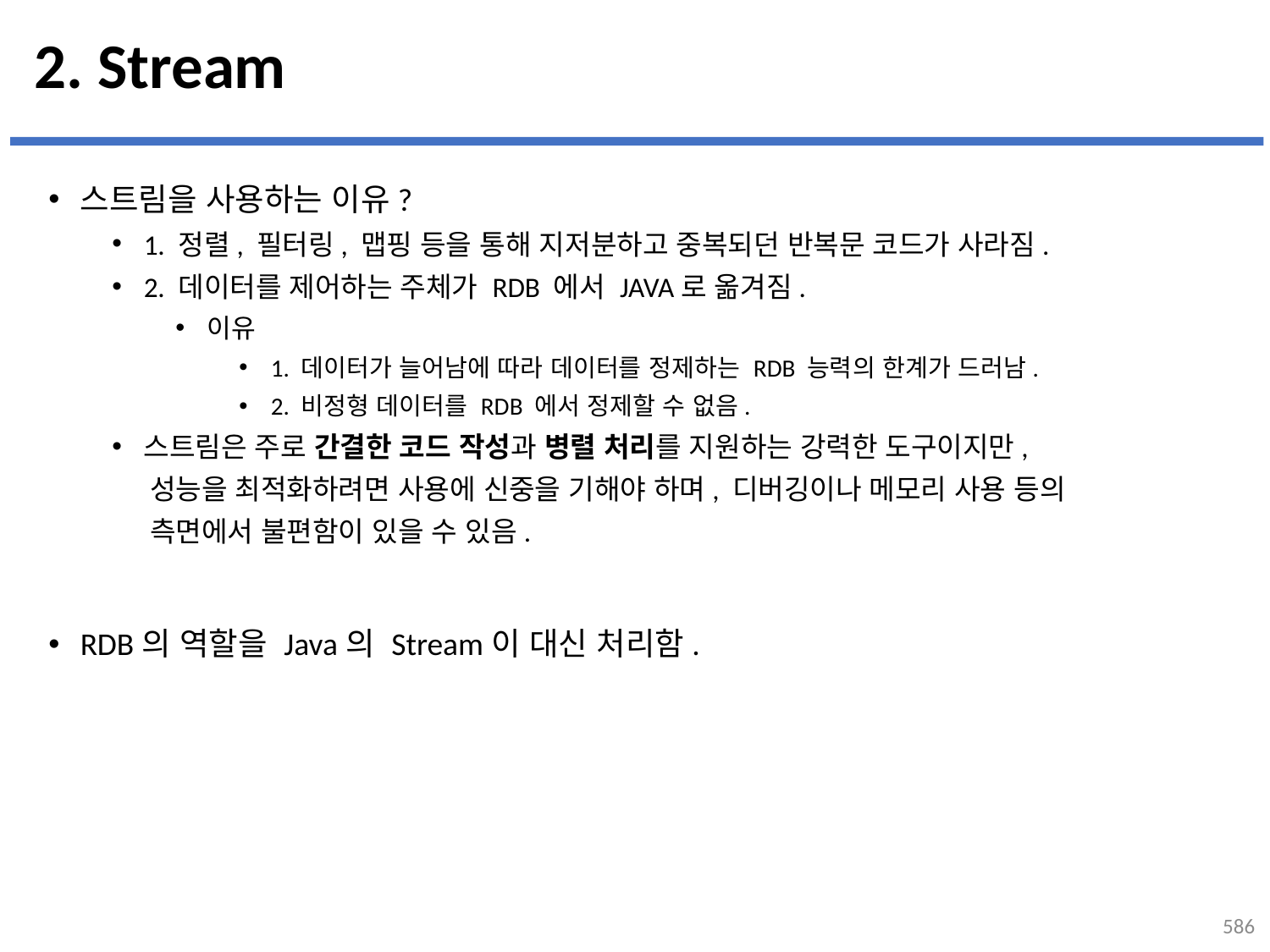

# 2. Stream
스트림을 사용하는 이유?
1. 정렬, 필터링, 맵핑 등을 통해 지저분하고 중복되던 반복문 코드가 사라짐.
2. 데이터를 제어하는 주체가 RDB 에서 JAVA로 옮겨짐.
이유
1. 데이터가 늘어남에 따라 데이터를 정제하는 RDB 능력의 한계가 드러남.
2. 비정형 데이터를 RDB 에서 정제할 수 없음.
스트림은 주로 간결한 코드 작성과 병렬 처리를 지원하는 강력한 도구이지만,
    성능을 최적화하려면 사용에 신중을 기해야 하며, 디버깅이나 메모리 사용 등의
    측면에서 불편함이 있을 수 있음.

RDB의 역할을 Java의 Stream이 대신 처리함.
586